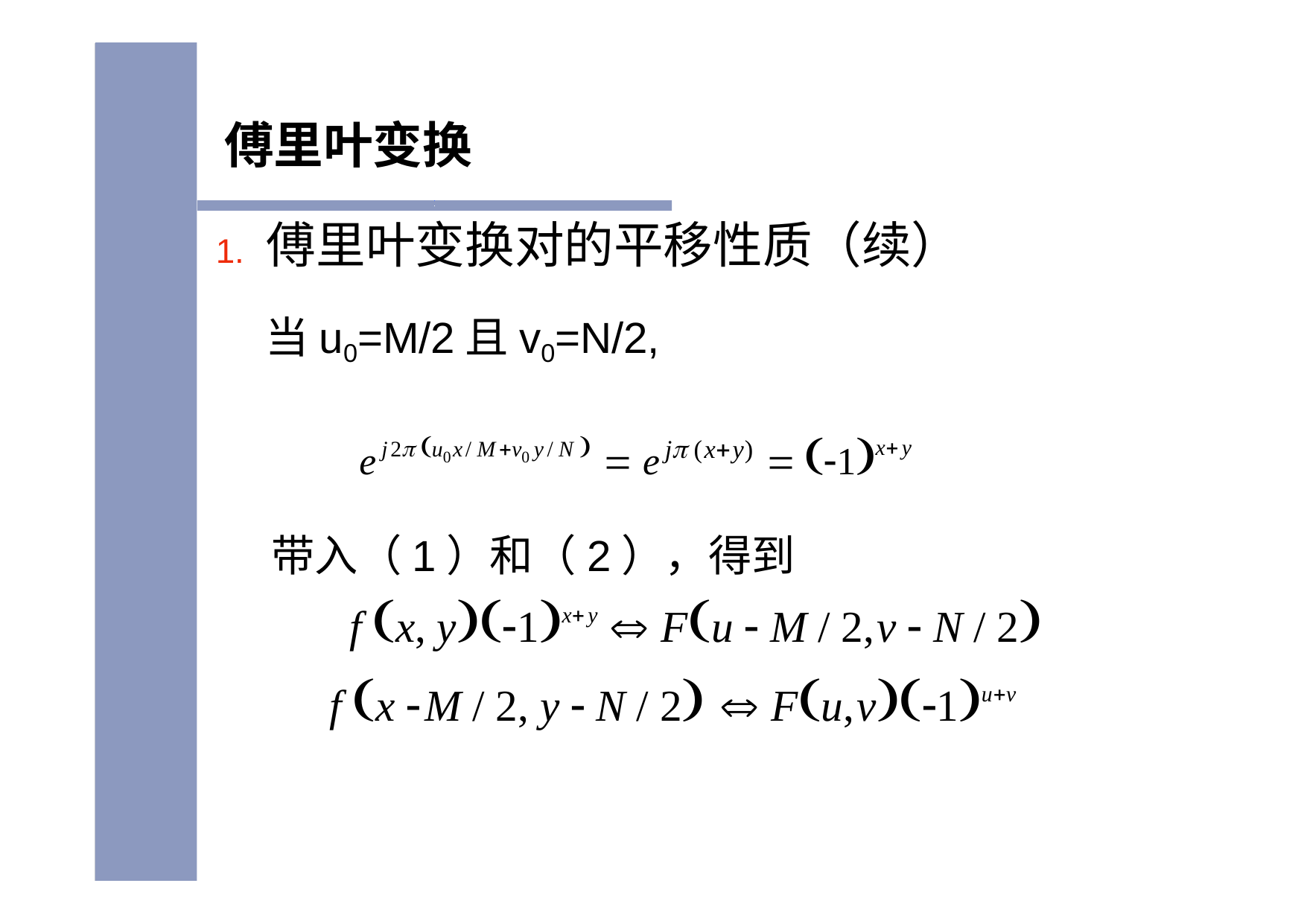

# 傅里叶变换

1. 傅里叶变换对的平移性质（续）
当u0=M/2且v0=N/2,
ej2π (u0x/ M+v0 y/ N ) = ejπ (x+y)  =(−1)x+y
带入（1）和（2），得到
f (x, y)(−1)x+y  ⇔ F(u − M / 2,v − N / 2)
f (x −M / 2, y − N / 2) ⇔ F(u,v)(−1)u+v